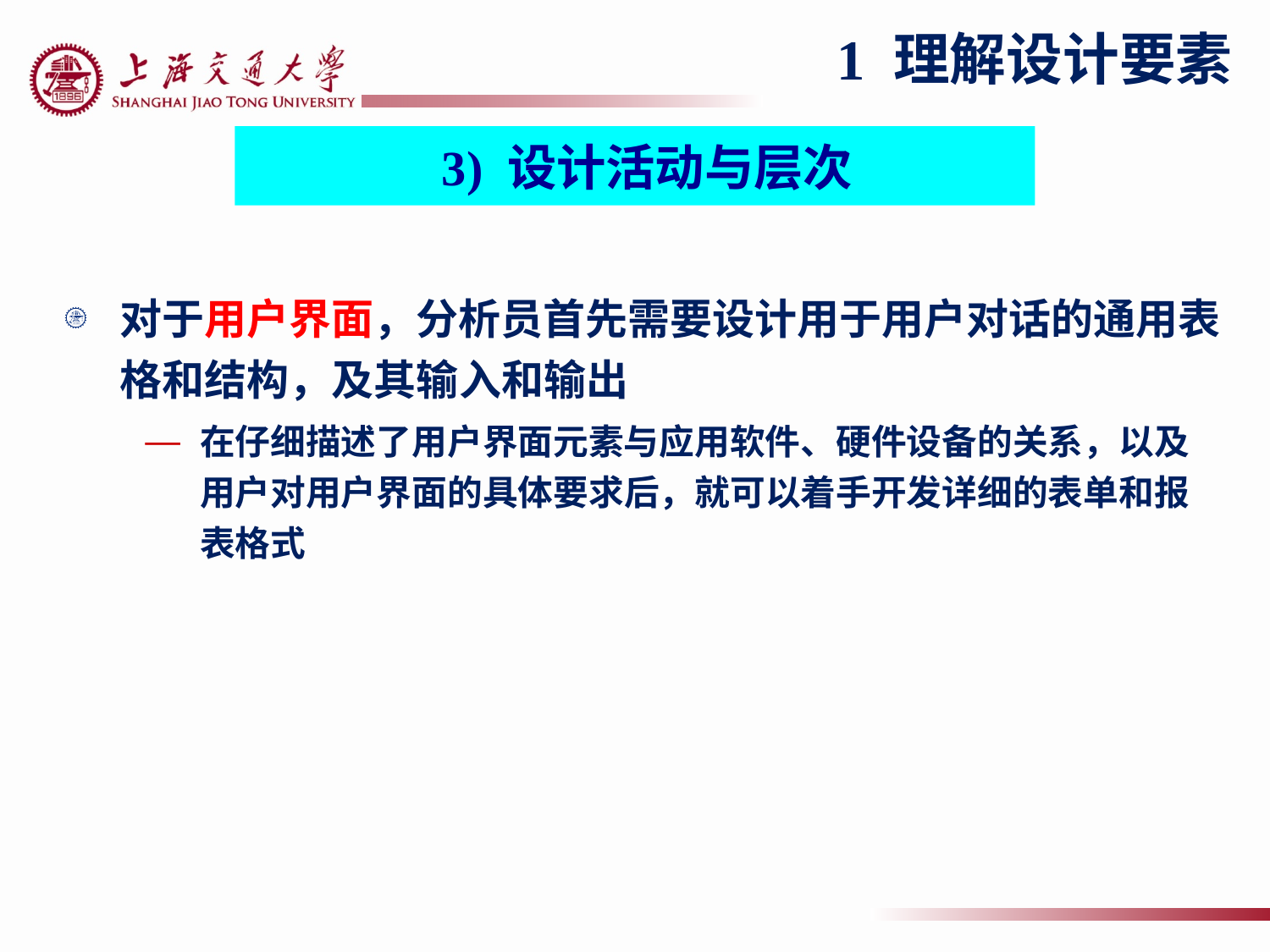

1 理解设计要素
  3) 设计活动与层次
对于用户界面，分析员首先需要设计用于用户对话的通用表格和结构，及其输入和输出
在仔细描述了用户界面元素与应用软件、硬件设备的关系，以及用户对用户界面的具体要求后，就可以着手开发详细的表单和报表格式